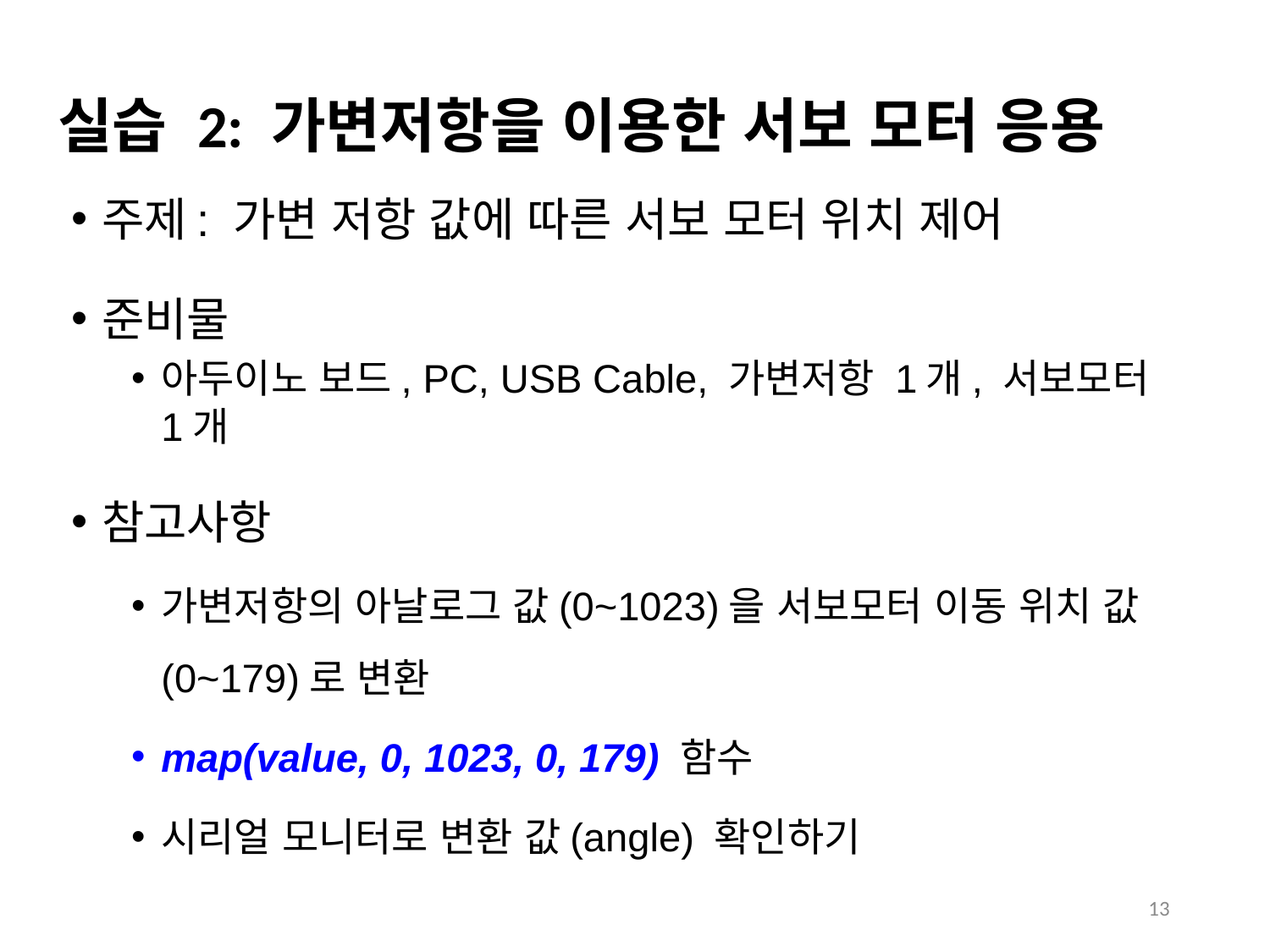

# 실습 2: 가변저항을 이용한 서보 모터 응용
주제: 가변 저항 값에 따른 서보 모터 위치 제어
준비물
아두이노 보드, PC, USB Cable, 가변저항 1개, 서보모터 1개
참고사항
가변저항의 아날로그 값(0~1023)을 서보모터 이동 위치 값(0~179)로 변환
map(value, 0, 1023, 0, 179) 함수
시리얼 모니터로 변환 값(angle) 확인하기

13